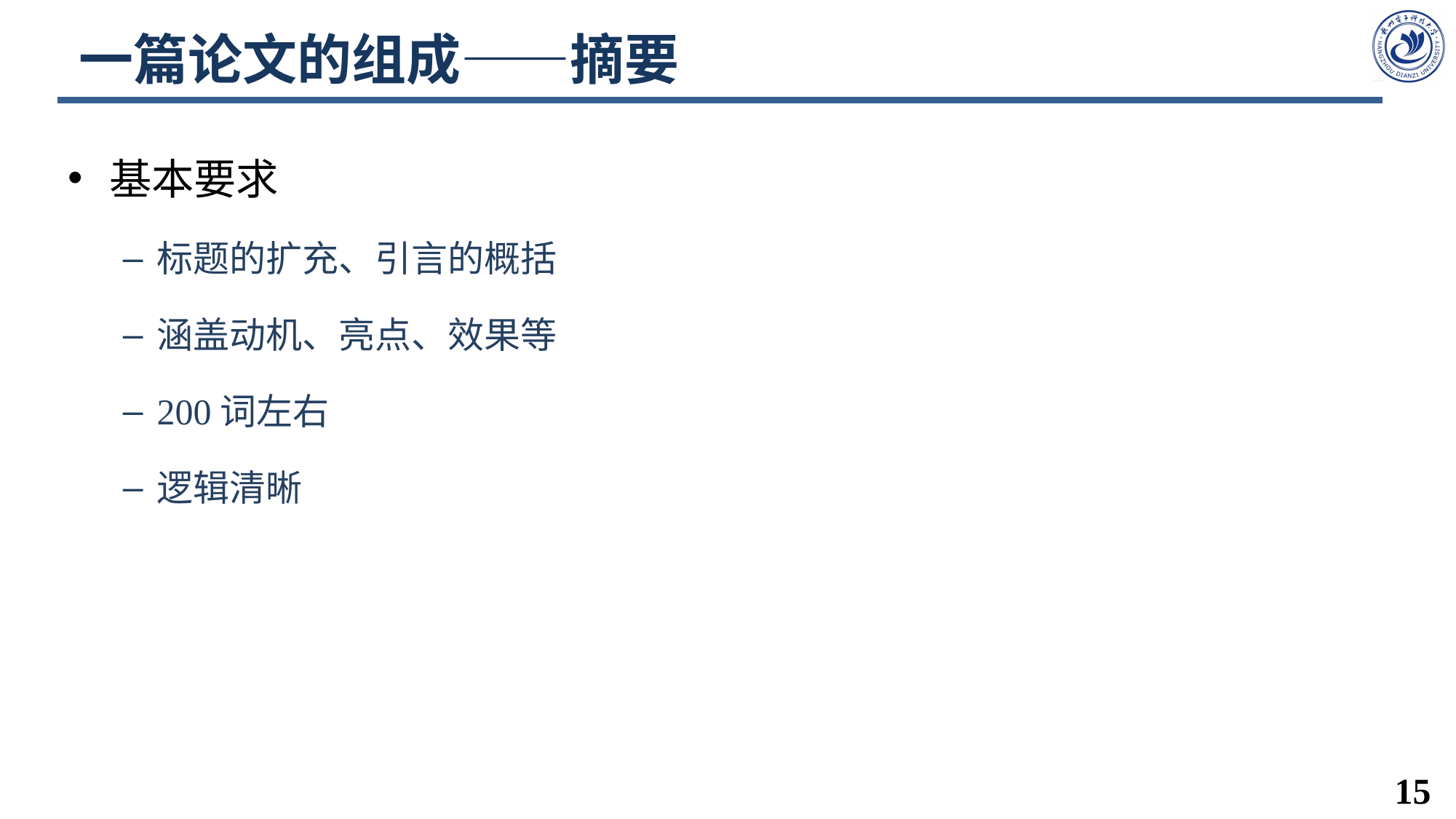

# 一篇论文的组成——摘要
基本要求
标题的扩充、引言的概括
涵盖动机、亮点、效果等
200词左右
逻辑清晰

15